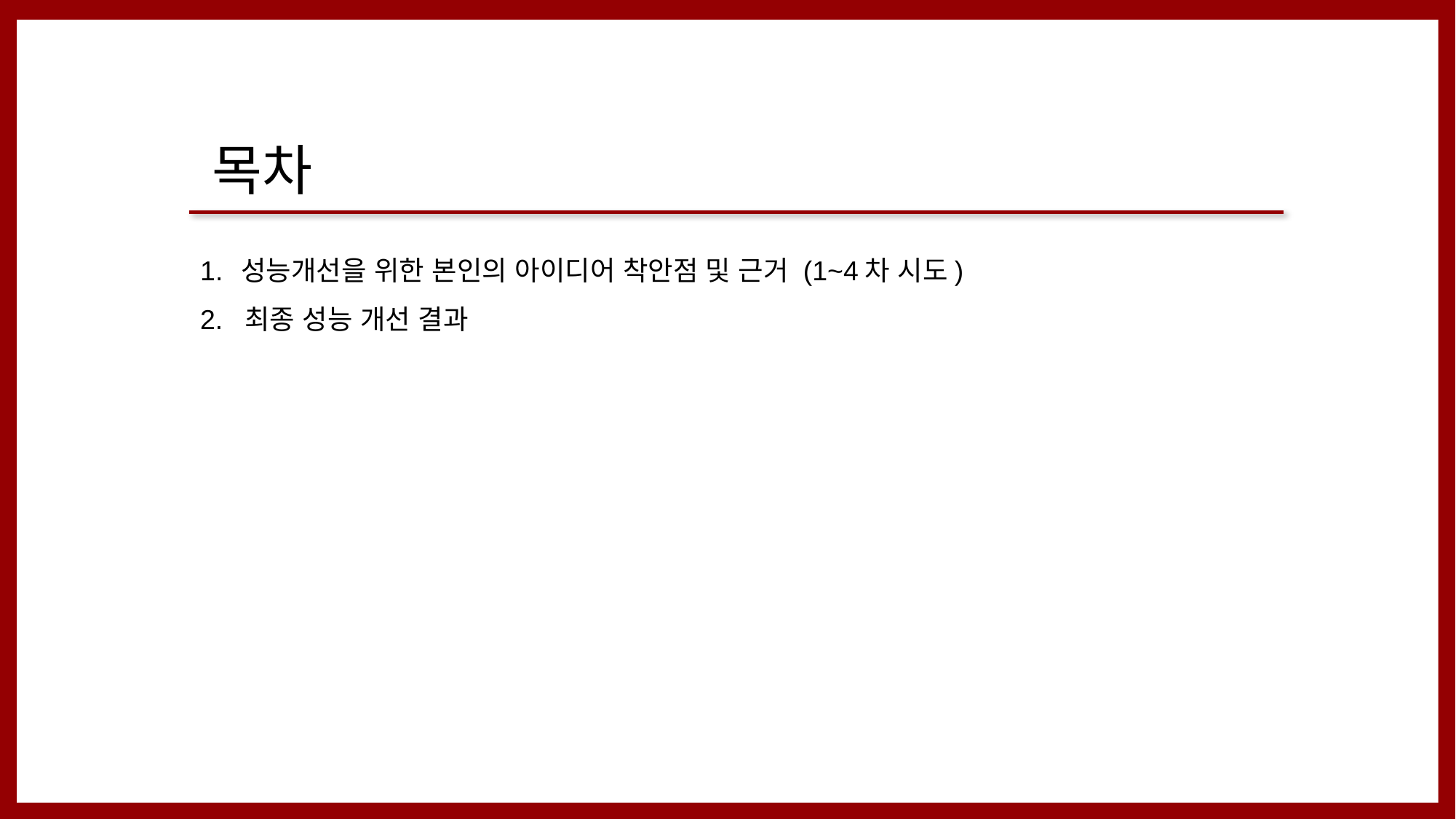

성능개선을 위한 본인의 아이디어 착안점 및 근거 (1~4차 시도)
2.  최종 성능 개선 결과